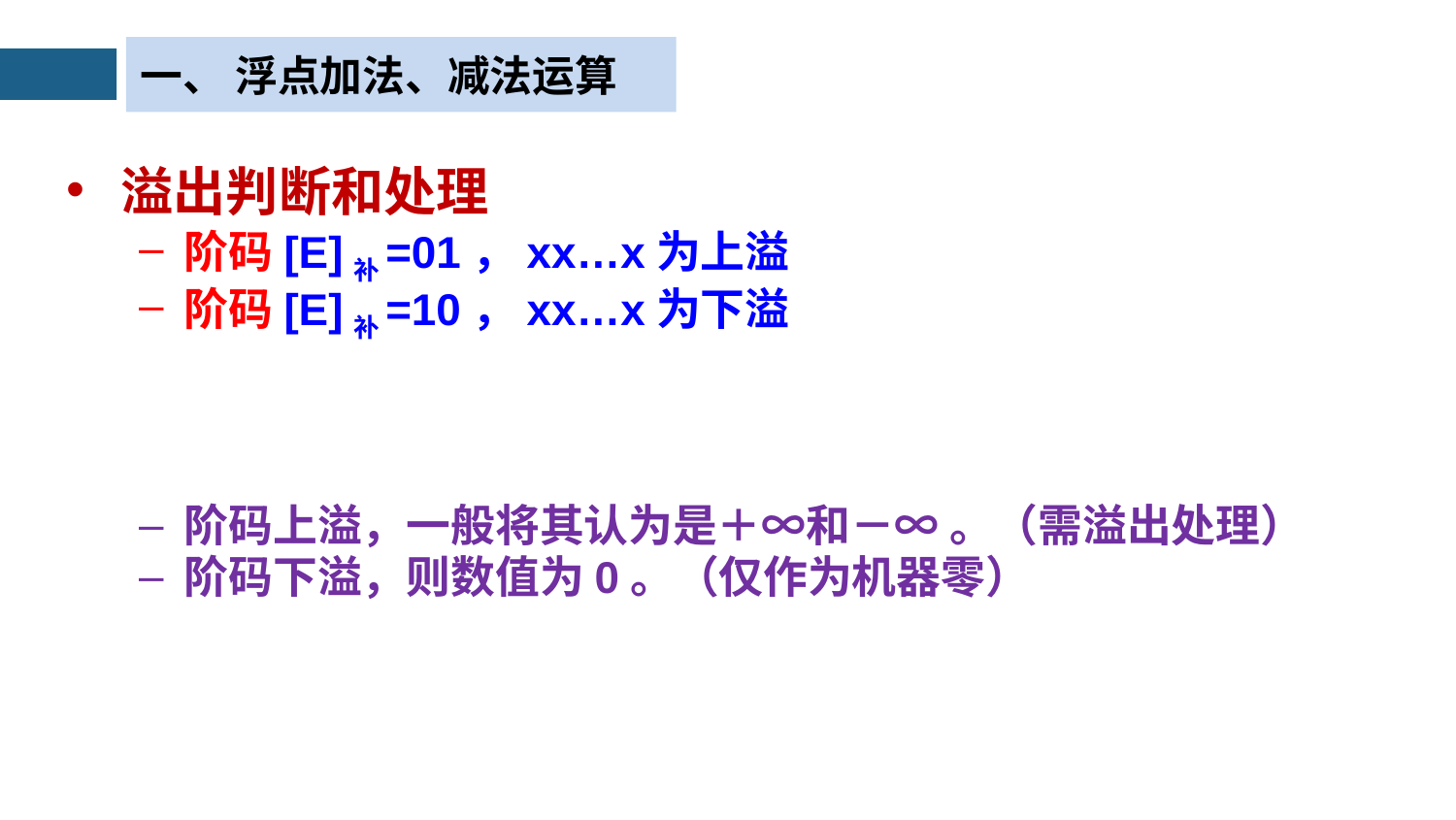

一、 浮点加法、减法运算
溢出判断和处理
阶码[E]补=01，xx…x为上溢
阶码[E]补=10，xx…x为下溢

阶码上溢，一般将其认为是＋∞和－∞ 。（需溢出处理）
阶码下溢，则数值为0。（仅作为机器零）